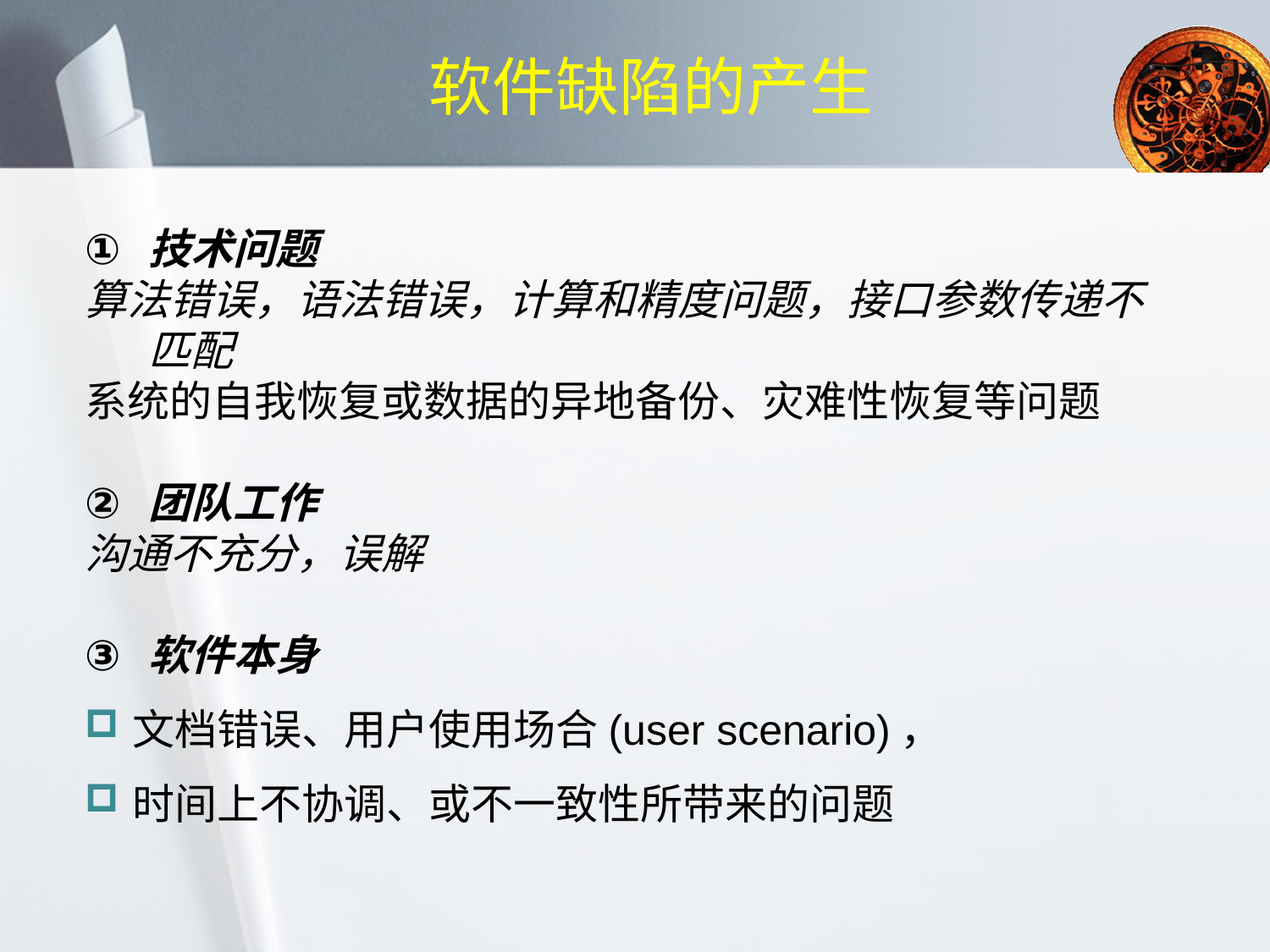

软件缺陷的产生
技术问题
算法错误，语法错误，计算和精度问题，接口参数传递不匹配
系统的自我恢复或数据的异地备份、灾难性恢复等问题

团队工作
沟通不充分，误解

软件本身
文档错误、用户使用场合(user scenario)，
时间上不协调、或不一致性所带来的问题